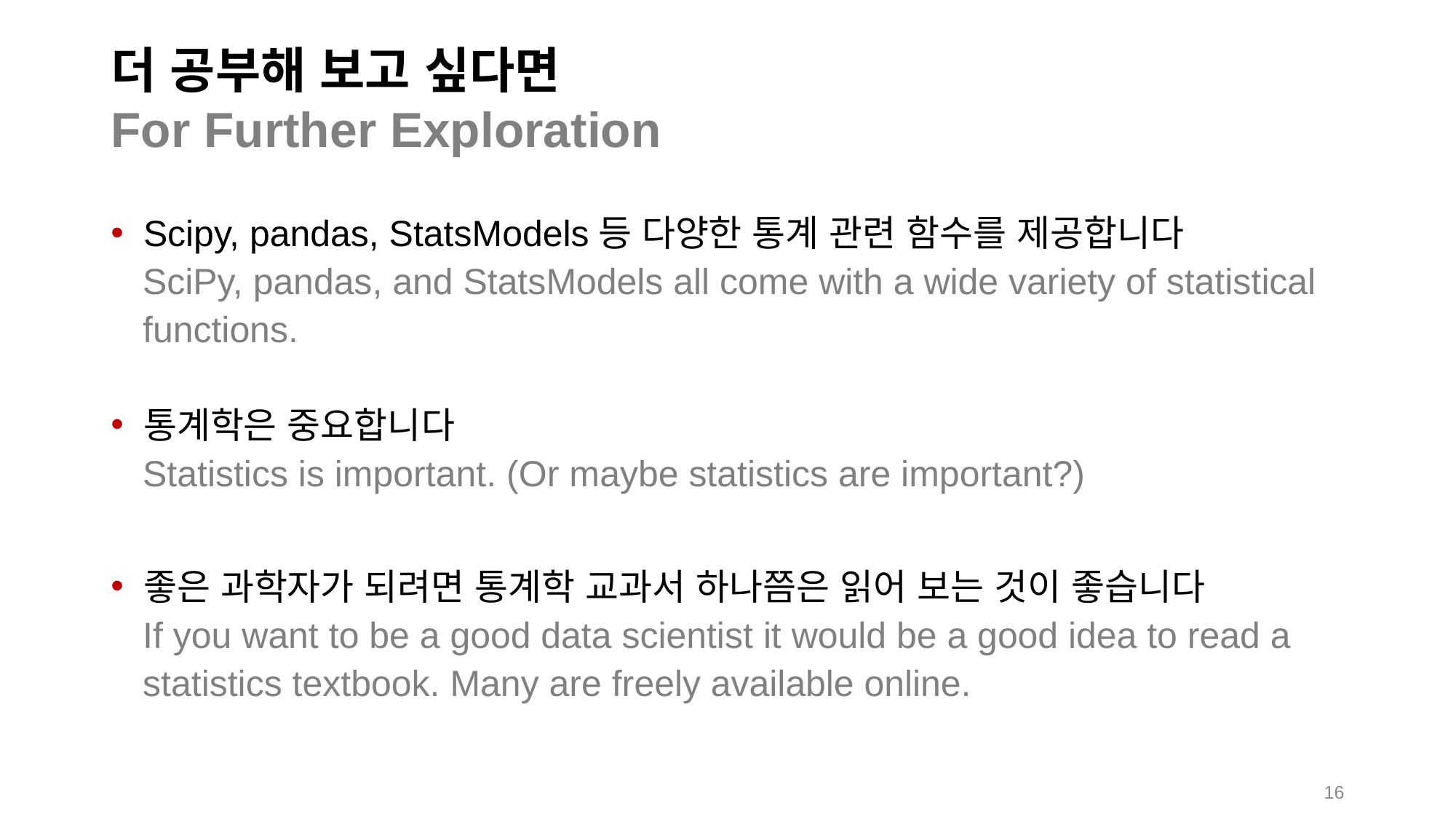

# 더 공부해 보고 싶다면 For Further Exploration
Scipy, pandas, StatsModels등 다양한 통계 관련 함수를 제공합니다
SciPy, pandas, and StatsModels all come with a wide variety of statistical functions.

통계학은 중요합니다
Statistics is important. (Or maybe statistics are important?)

좋은 과학자가 되려면 통계학 교과서 하나쯤은 읽어 보는 것이 좋습니다
If you want to be a good data scientist it would be a good idea to read a statistics textbook. Many are freely available online.
16